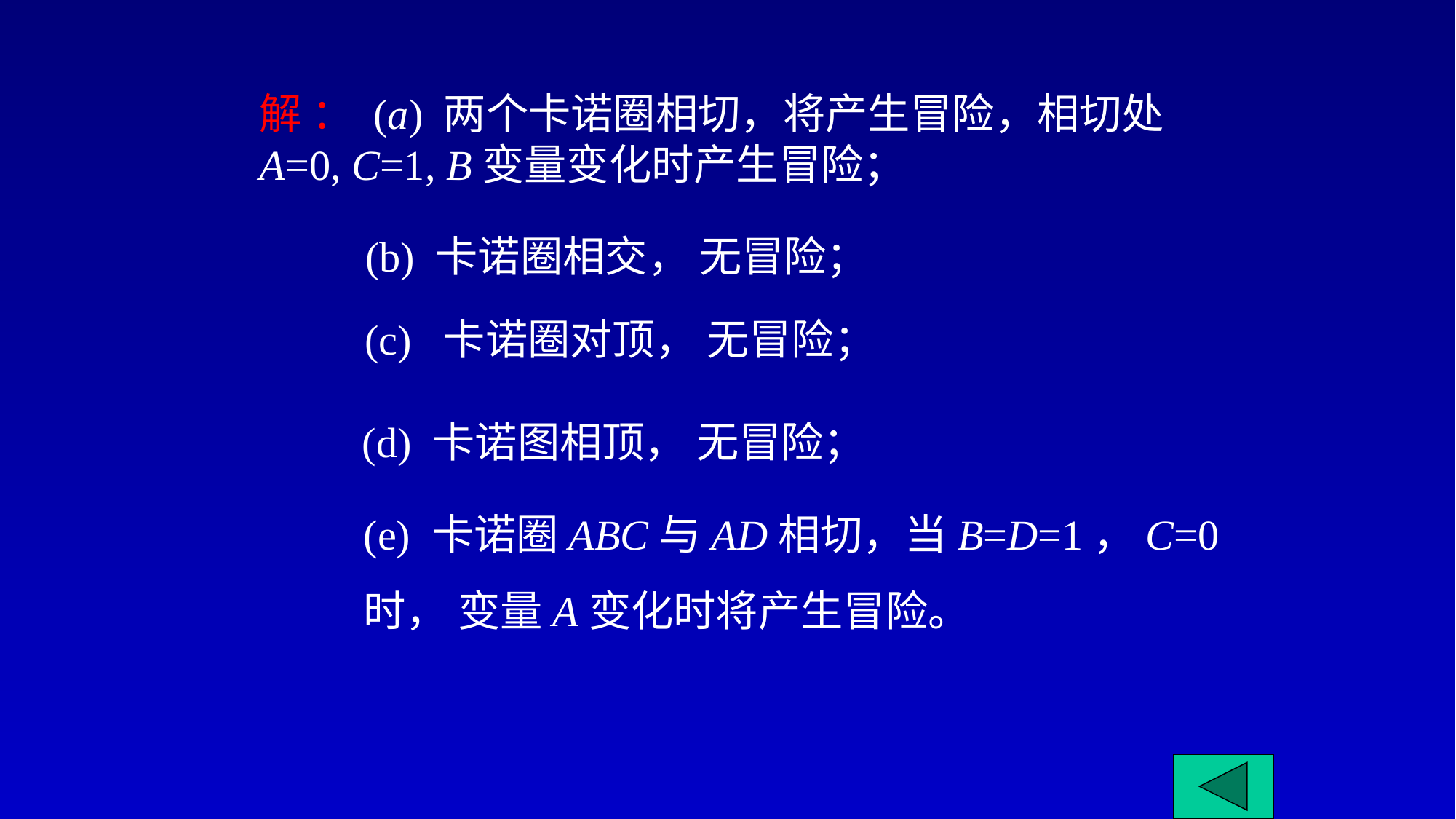

解 ： (a) 两个卡诺圈相切，将产生冒险，相切处A=0, C=1, B变量变化时产生冒险；
(b) 卡诺圈相交， 无冒险；
(c)  卡诺圈对顶， 无冒险；
(d) 卡诺图相顶， 无冒险；
(e) 卡诺圈ABC与AD相切，当B=D=1，C=0 时， 变量A变化时将产生冒险。